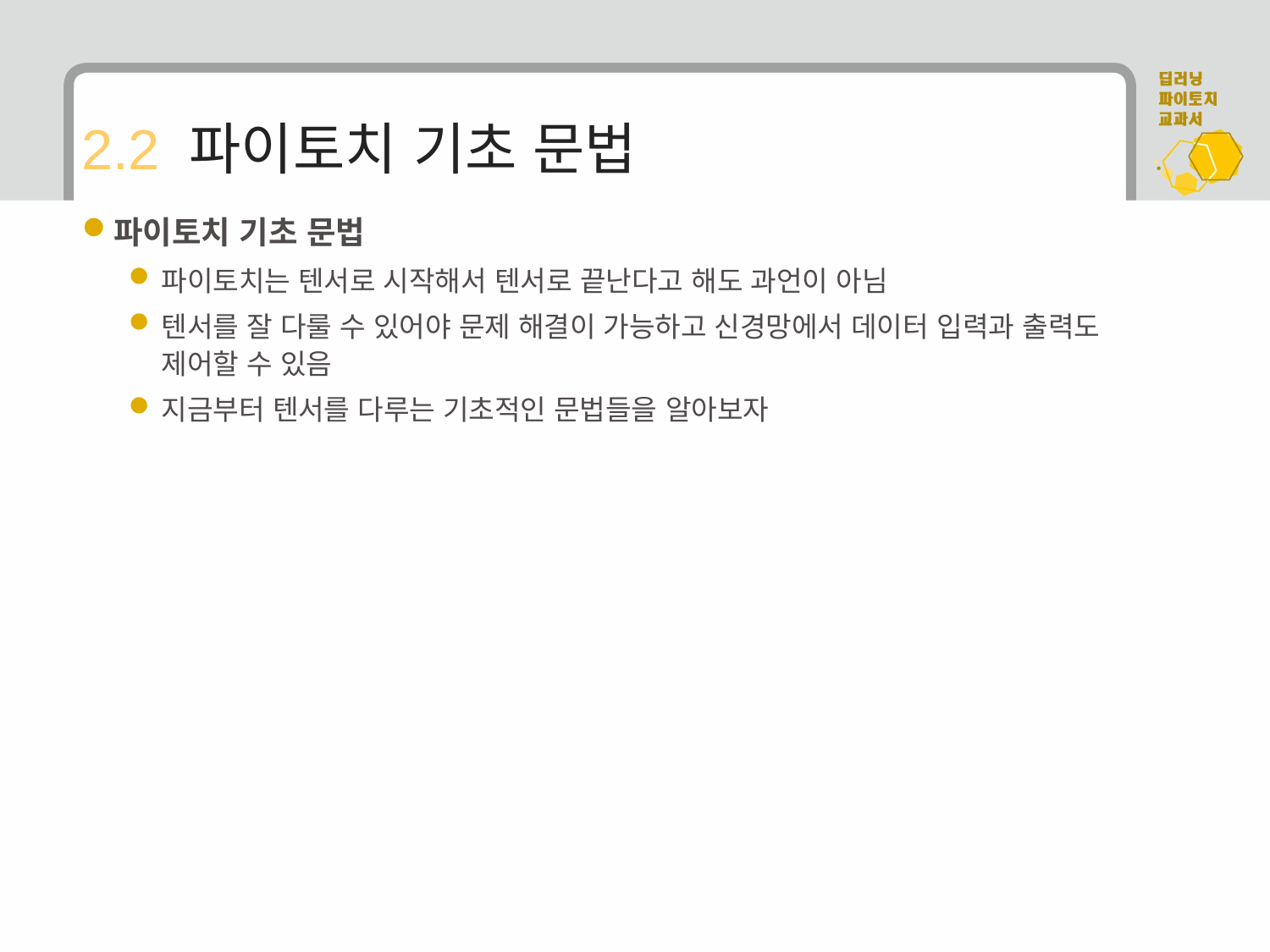

# 2.2 파이토치 기초 문법
파이토치 기초 문법
파이토치는 텐서로 시작해서 텐서로 끝난다고 해도 과언이 아님
텐서를 잘 다룰 수 있어야 문제 해결이 가능하고 신경망에서 데이터 입력과 출력도 제어할 수 있음
지금부터 텐서를 다루는 기초적인 문법들을 알아보자